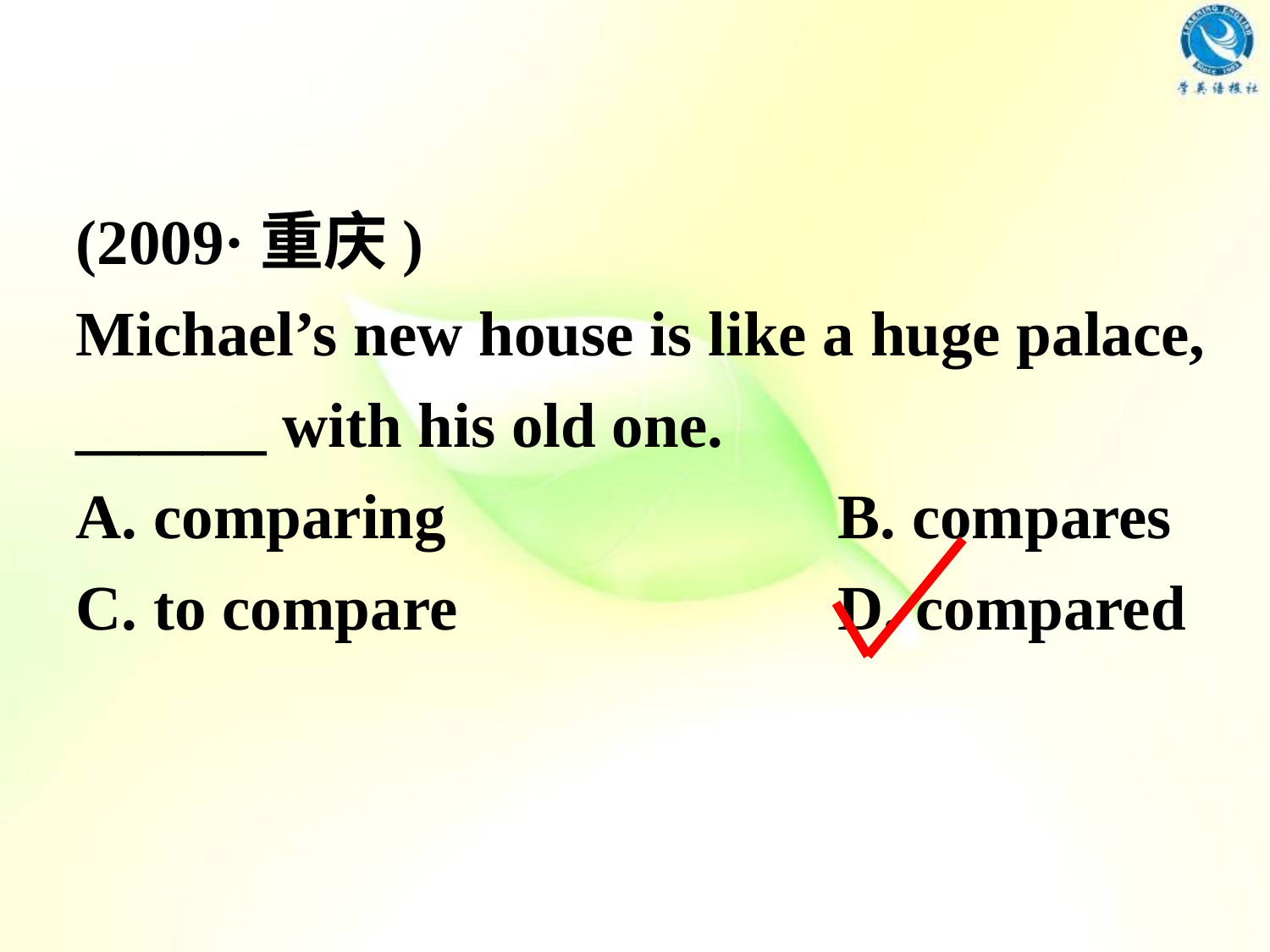

(2009·重庆)
Michael’s new house is like a huge palace, ______ with his old one.
A. comparing  			B. compares
C. to compare  			D. compared